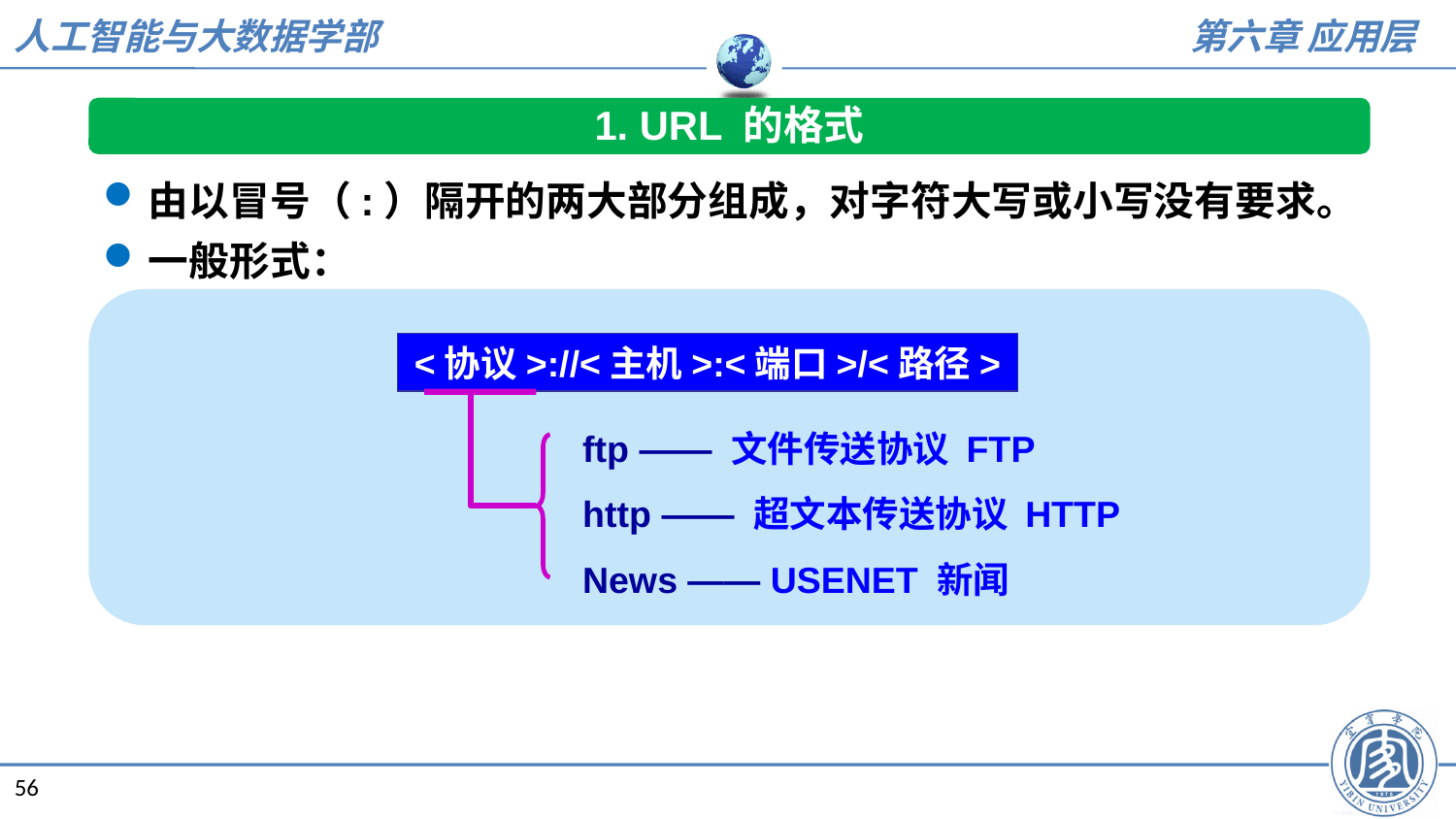

1. URL 的格式

由以冒号（:）隔开的两大部分组成，对字符大写或小写没有要求。
一般形式：

<协议>://<主机>:<端口>/<路径>

ftp —— 文件传送协议 FTP
http —— 超文本传送协议 HTTP
News —— USENET 新闻

56